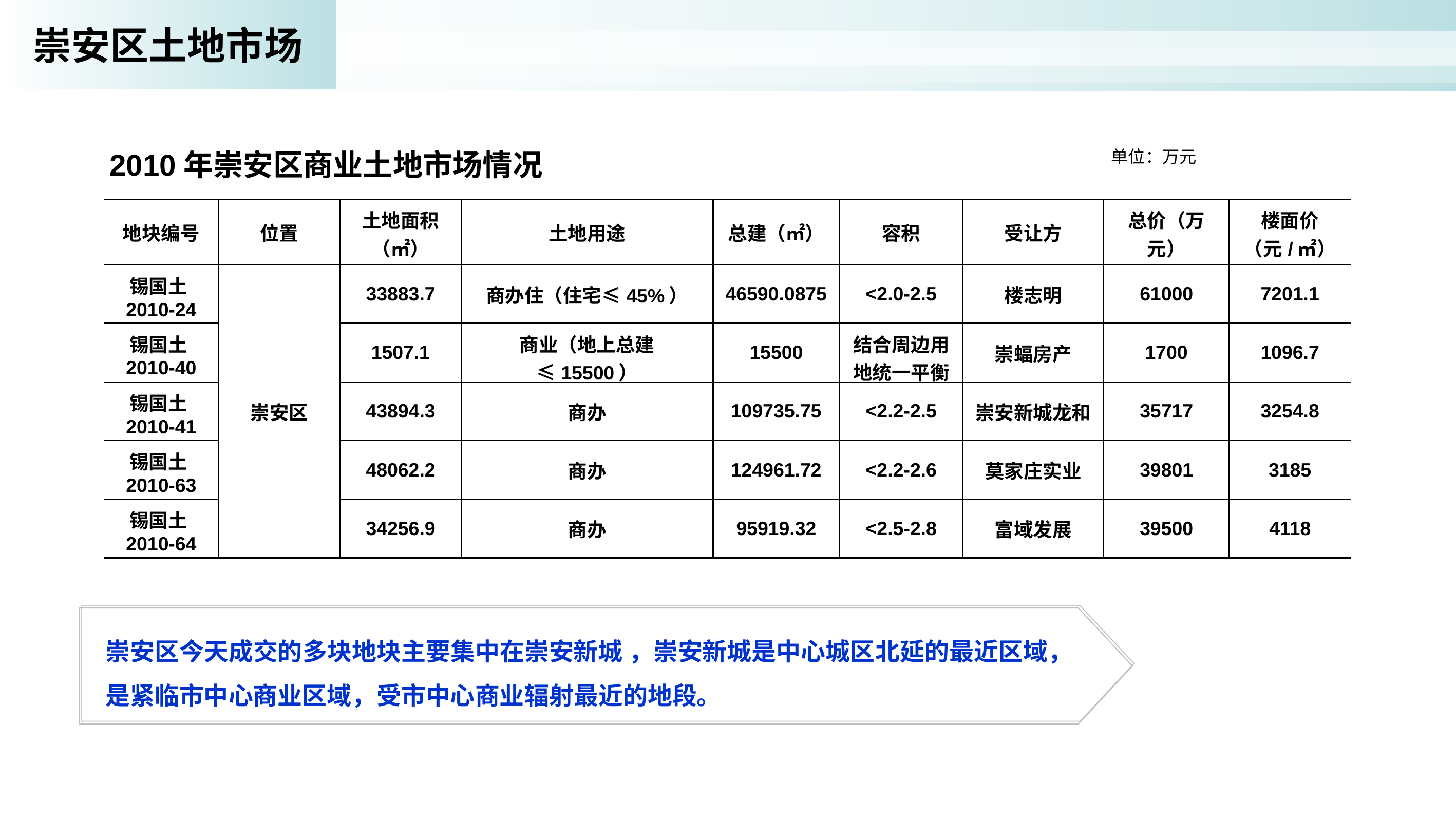

崇安区土地市场
2010年崇安区商业土地市场情况

单位：万元
| 地块编号 | 位置 | 土地面积（㎡） | 土地用途 | 总建（㎡） | 容积 | 受让方 | 总价（万元） | 楼面价 （元/㎡） |
| --- | --- | --- | --- | --- | --- | --- | --- | --- |
| 锡国土2010-24 | 崇安区 | 33883.7 | 商办住（住宅≤45%） | 46590.0875 | <2.0-2.5 | 楼志明 | 61000 | 7201.1 |
| 锡国土2010-40 |  | 1507.1 | 商业（地上总建≤15500） | 15500 | 结合周边用地统一平衡 | 崇蝠房产 | 1700 | 1096.7 |
| 锡国土2010-41 |  | 43894.3 | 商办 | 109735.75 | <2.2-2.5 | 崇安新城龙和 | 35717 | 3254.8 |
| 锡国土2010-63 |  | 48062.2 | 商办 | 124961.72 | <2.2-2.6 | 莫家庄实业 | 39801 | 3185 |
| 锡国土2010-64 |  | 34256.9 | 商办 | 95919.32 | <2.5-2.8 | 富域发展 | 39500 | 4118 |

崇安区今天成交的多块地块主要集中在崇安新城 ，崇安新城是中心城区北延的最近区域，是紧临市中心商业区域，受市中心商业辐射最近的地段。